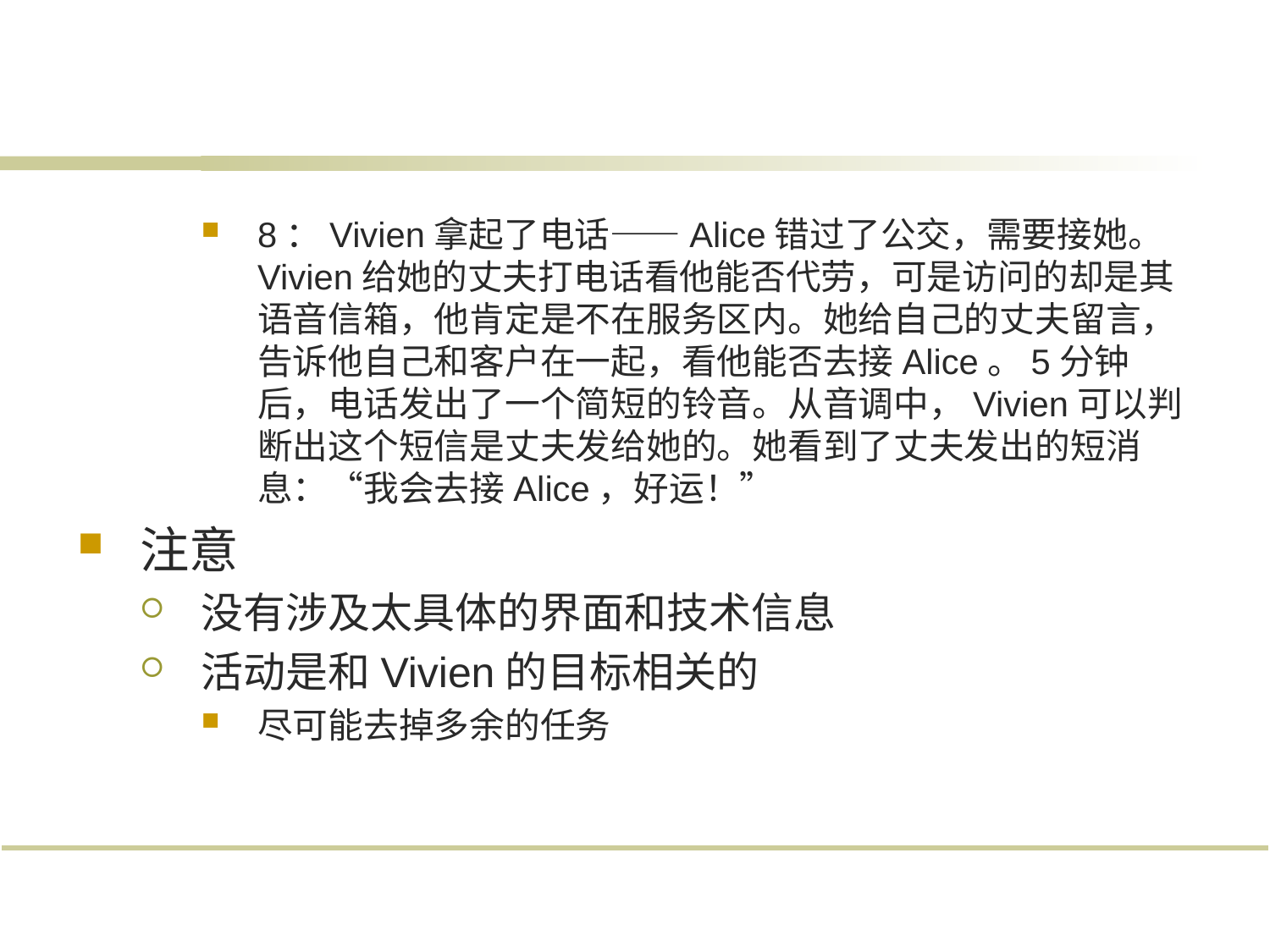

#
8：Vivien拿起了电话——Alice错过了公交，需要接她。Vivien给她的丈夫打电话看他能否代劳，可是访问的却是其语音信箱，他肯定是不在服务区内。她给自己的丈夫留言，告诉他自己和客户在一起，看他能否去接Alice。5分钟后，电话发出了一个简短的铃音。从音调中，Vivien可以判断出这个短信是丈夫发给她的。她看到了丈夫发出的短消息：“我会去接Alice，好运！”
注意
没有涉及太具体的界面和技术信息
活动是和Vivien的目标相关的
尽可能去掉多余的任务